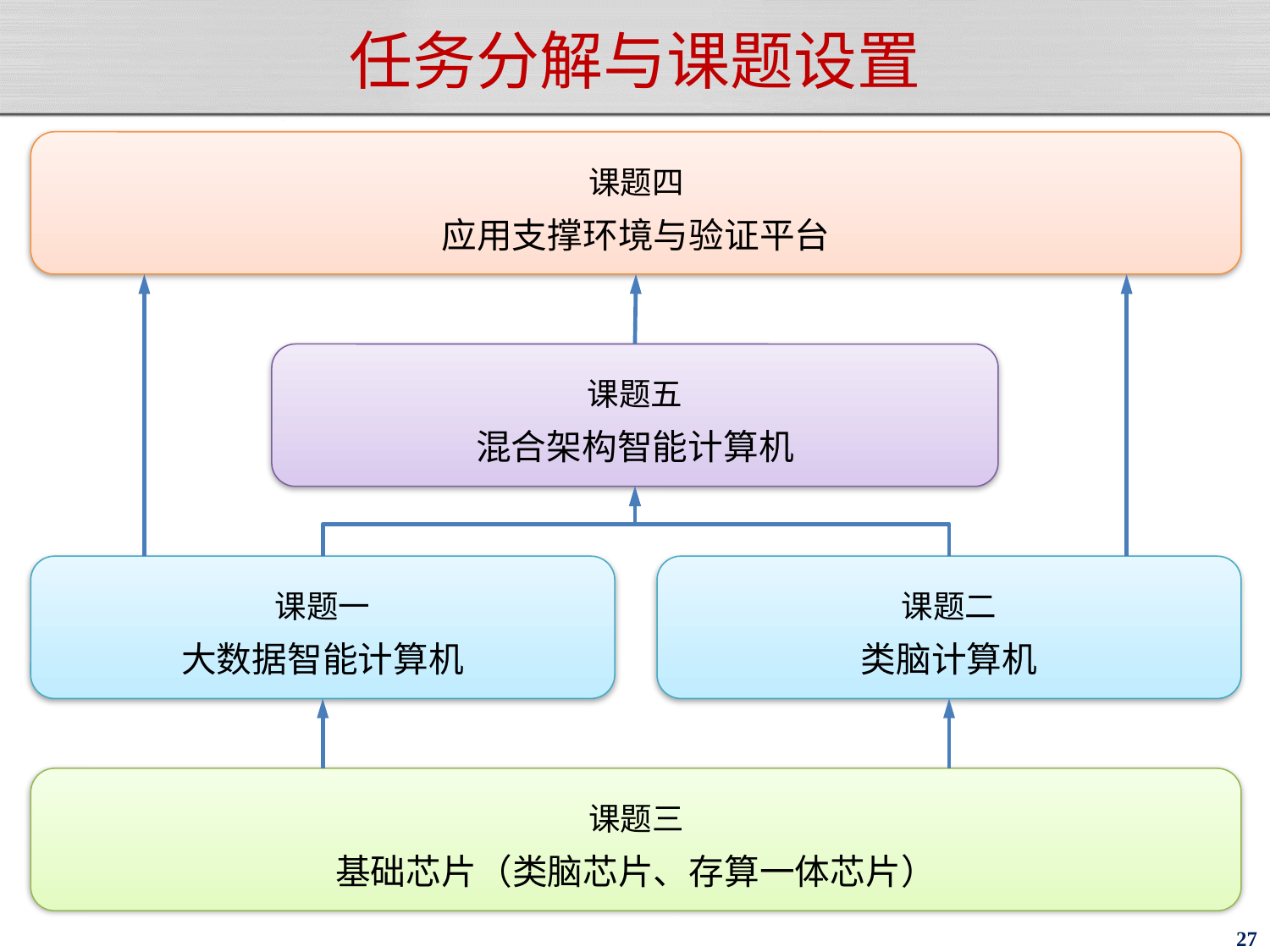

# 任务分解与课题设置
课题四
应用支撑环境与验证平台
课题五
混合架构智能计算机
课题一
大数据智能计算机
课题二
类脑计算机
课题三
基础芯片（类脑芯片、存算一体芯片）
27